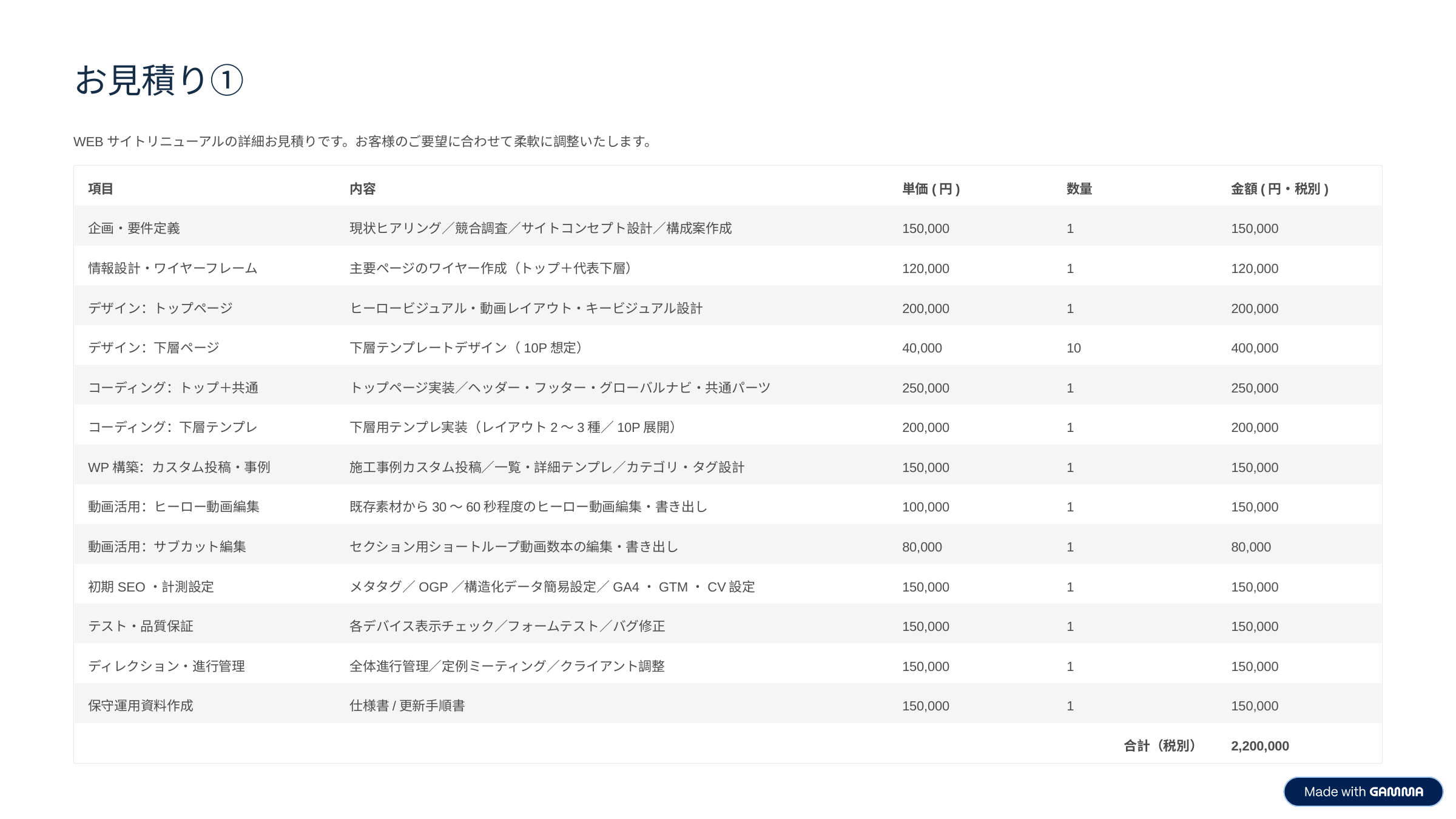

お見積り①
WEBサイトリニューアルの詳細お見積りです。お客様のご要望に合わせて柔軟に調整いたします。

項目
内容
単価(円)
数量
金額(円・税別)

企画・要件定義
現状ヒアリング／競合調査／サイトコンセプト設計／構成案作成
150,000
1
150,000

情報設計・ワイヤーフレーム
主要ページのワイヤー作成（トップ＋代表下層）
120,000
1
120,000

デザイン：トップページ
ヒーロービジュアル・動画レイアウト・キービジュアル設計
200,000
1
200,000

デザイン：下層ページ
下層テンプレートデザイン（10P想定）
40,000
10
400,000

コーディング：トップ＋共通
トップページ実装／ヘッダー・フッター・グローバルナビ・共通パーツ
250,000
1
250,000

コーディング：下層テンプレ
下層用テンプレ実装（レイアウト2〜3種／10P展開）
200,000
1
200,000

WP構築：カスタム投稿・事例
施工事例カスタム投稿／一覧・詳細テンプレ／カテゴリ・タグ設計
150,000
1
150,000

動画活用：ヒーロー動画編集
既存素材から30〜60秒程度のヒーロー動画編集・書き出し
100,000
1
150,000

動画活用：サブカット編集
セクション用ショートループ動画数本の編集・書き出し
80,000
1
80,000

初期SEO・計測設定
メタタグ／OGP／構造化データ簡易設定／GA4・GTM・CV設定
150,000
1
150,000

テスト・品質保証
各デバイス表示チェック／フォームテスト／バグ修正
150,000
1
150,000

ディレクション・進行管理
全体進行管理／定例ミーティング／クライアント調整
150,000
1
150,000

保守運用資料作成
仕様書/更新手順書
150,000
1
150,000

合計（税別）
2,200,000